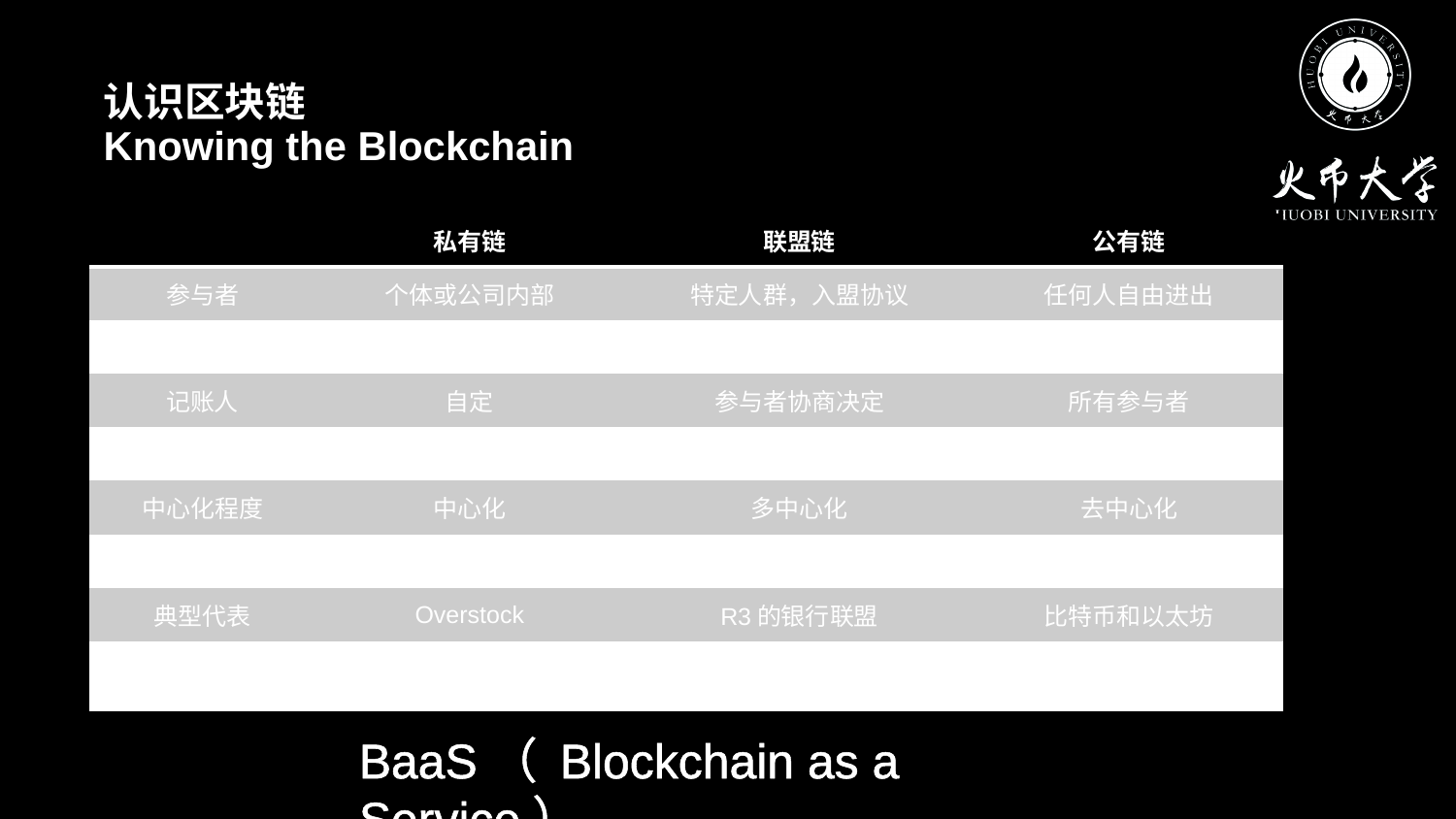

认识区块链
Knowing the Blockchain
|  | 私有链 | 联盟链 | 公有链 |
| --- | --- | --- | --- |
| 参与者 | 个体或公司内部 | 特定人群，入盟协议 | 任何人自由进出 |
| 信任机制 | 自行背书 | 集体背书 | POW/POS/DPOS |
| 记账人 | 自定 | 参与者协商决定 | 所有参与者 |
| 激励机制 | 不需要 | 可选 | 需要 |
| 中心化程度 | 中心化 | 多中心化 | 去中心化 |
| 突出优势 | 透明和可追溯 | 效率和成本优化 | 信用的自建立 |
| 典型代表 | Overstock | R3的银行联盟 | 比特币和以太坊 |
| 承载能力 | 网络传输和硬盘写入速度决定 | 1000-1万笔/秒 | 3-20笔/秒 |
BaaS（ Blockchain as a Service）